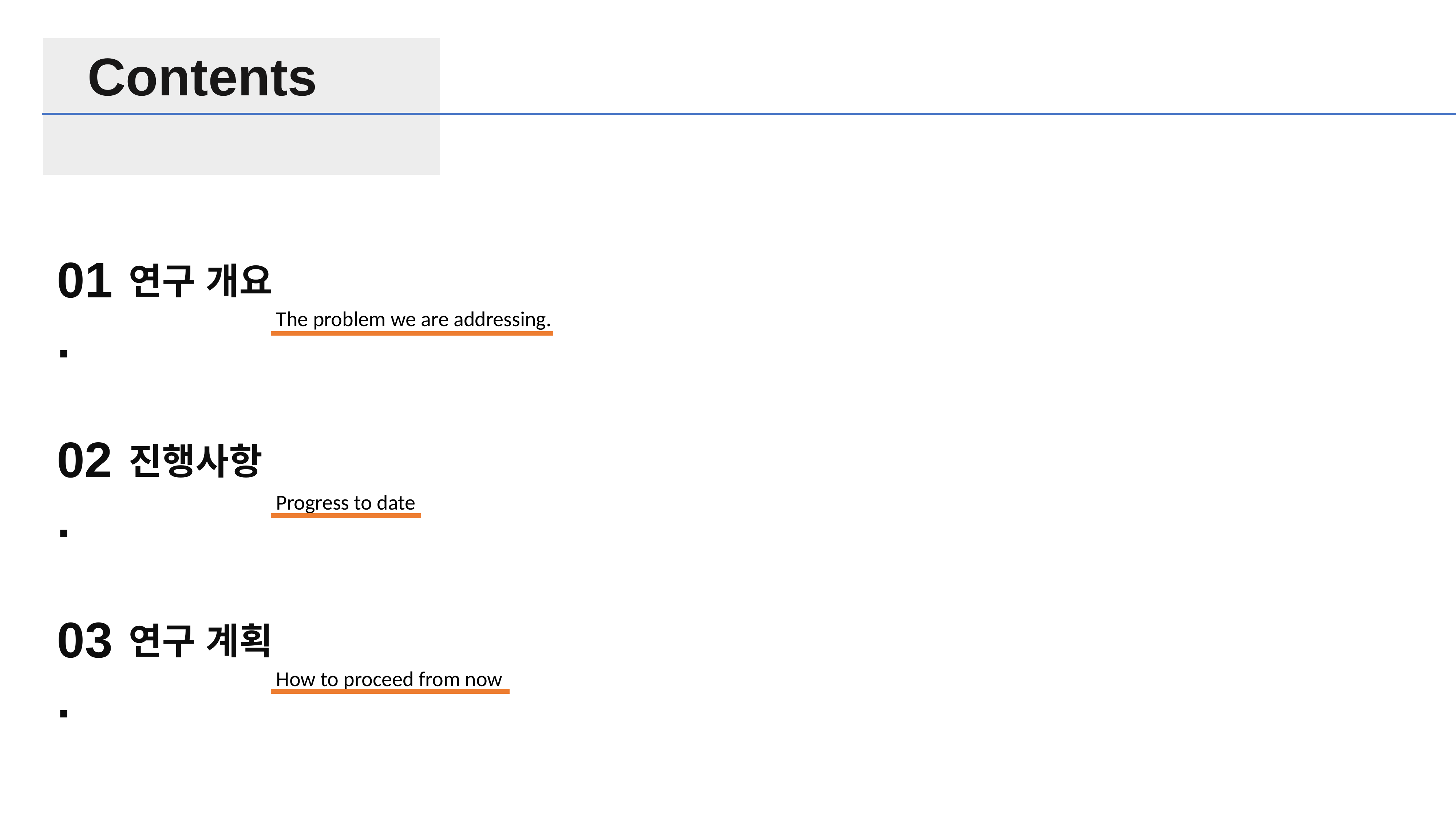

Contents
01.
연구 개요
The problem we are addressing.
02.
진행사항
Progress to date
03.
연구 계획
How to proceed from now